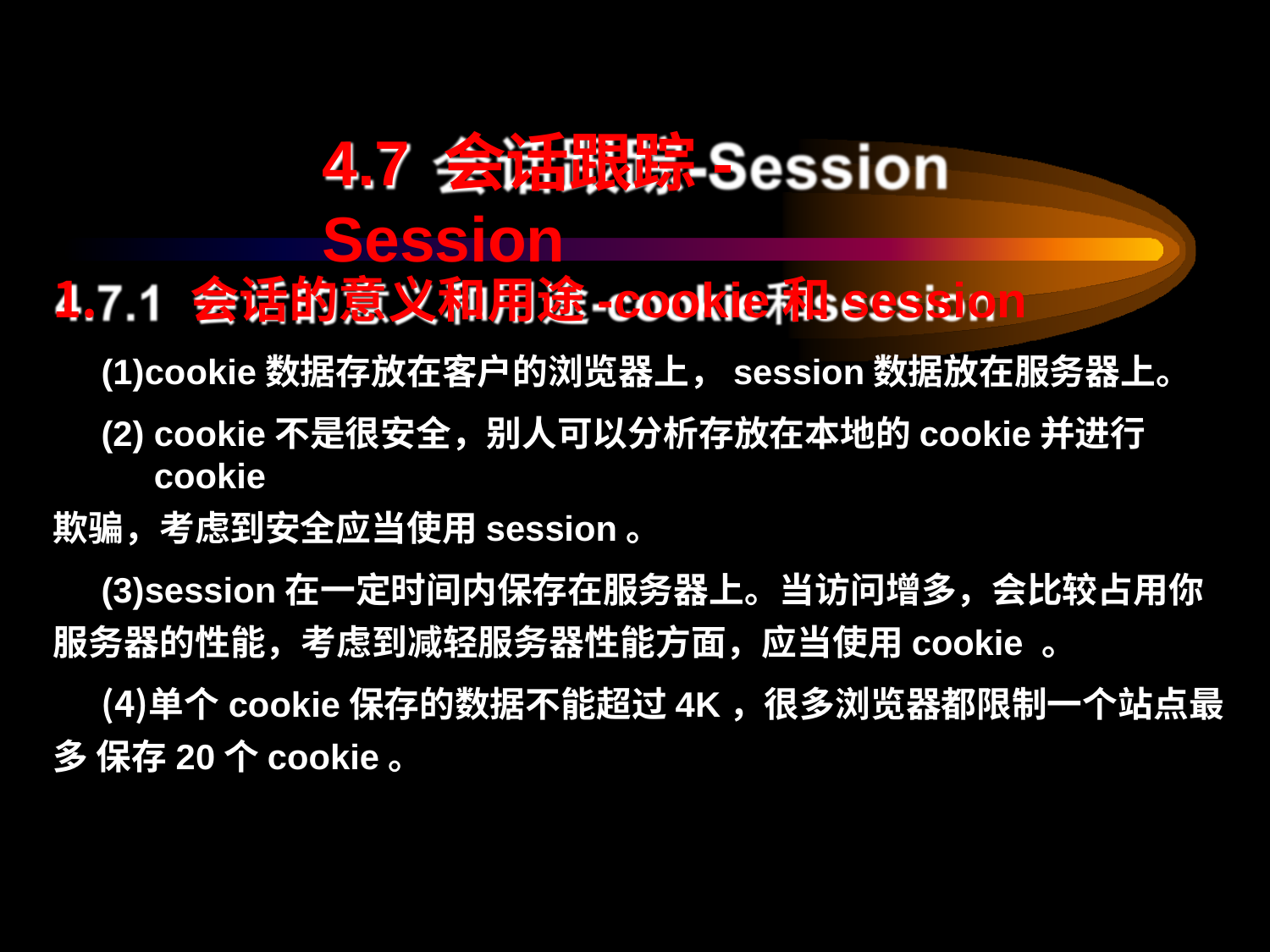

# 4.7 会话跟踪-Session

会话的意义和用途-cookie和session
cookie数据存放在客户的浏览器上，session数据放在服务器上。
cookie不是很安全，别人可以分析存放在本地的cookie并进行cookie
欺骗，考虑到安全应当使用session。
session在一定时间内保存在服务器上。当访问增多，会比较占用你 服务器的性能，考虑到减轻服务器性能方面，应当使用cookie 。
单个cookie保存的数据不能超过4K，很多浏览器都限制一个站点最多 保存20个cookie。